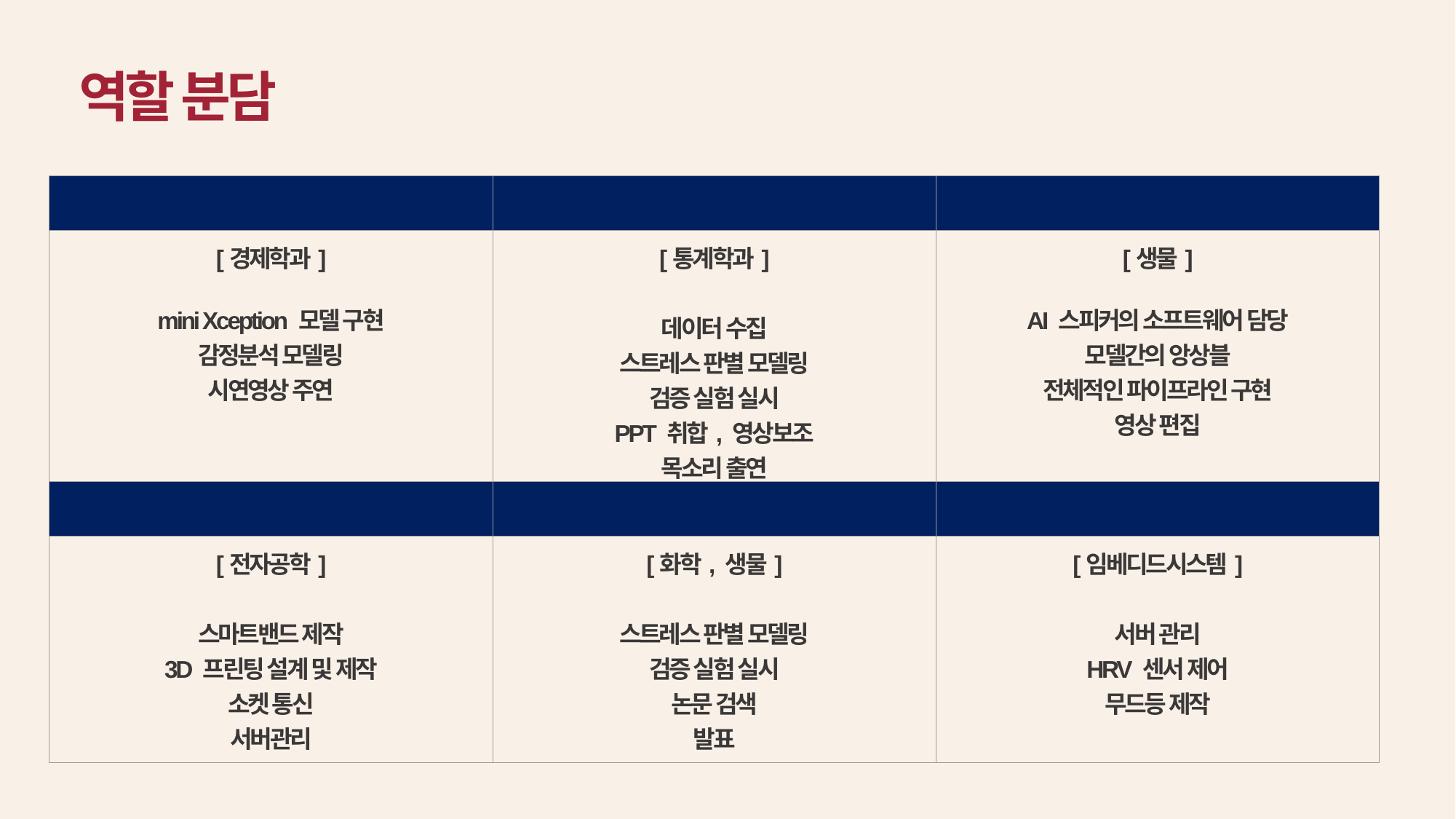

역할 분담
| 강용호 | 김재희 | 박춘화 |
| --- | --- | --- |
| [경제학과] mini Xception 모델 구현 감정분석 모델링 시연영상 주연 | [통계학과] 데이터 수집 스트레스 판별 모델링 검증 실험 실시 PPT 취합, 영상보조 목소리 출연 | [생물] AI 스피커의 소프트웨어 담당 모델간의 앙상블 전체적인 파이프라인 구현 영상 편집 |
| 심재혁 | 정서희 | 채유진 |
| [전자공학] 스마트밴드 제작 3D 프린팅 설계 및 제작 소켓 통신 서버관리 | [화학, 생물] 스트레스 판별 모델링 검증 실험 실시 논문 검색 발표 | [임베디드시스템] 서버 관리 HRV 센서 제어 무드등 제작 |